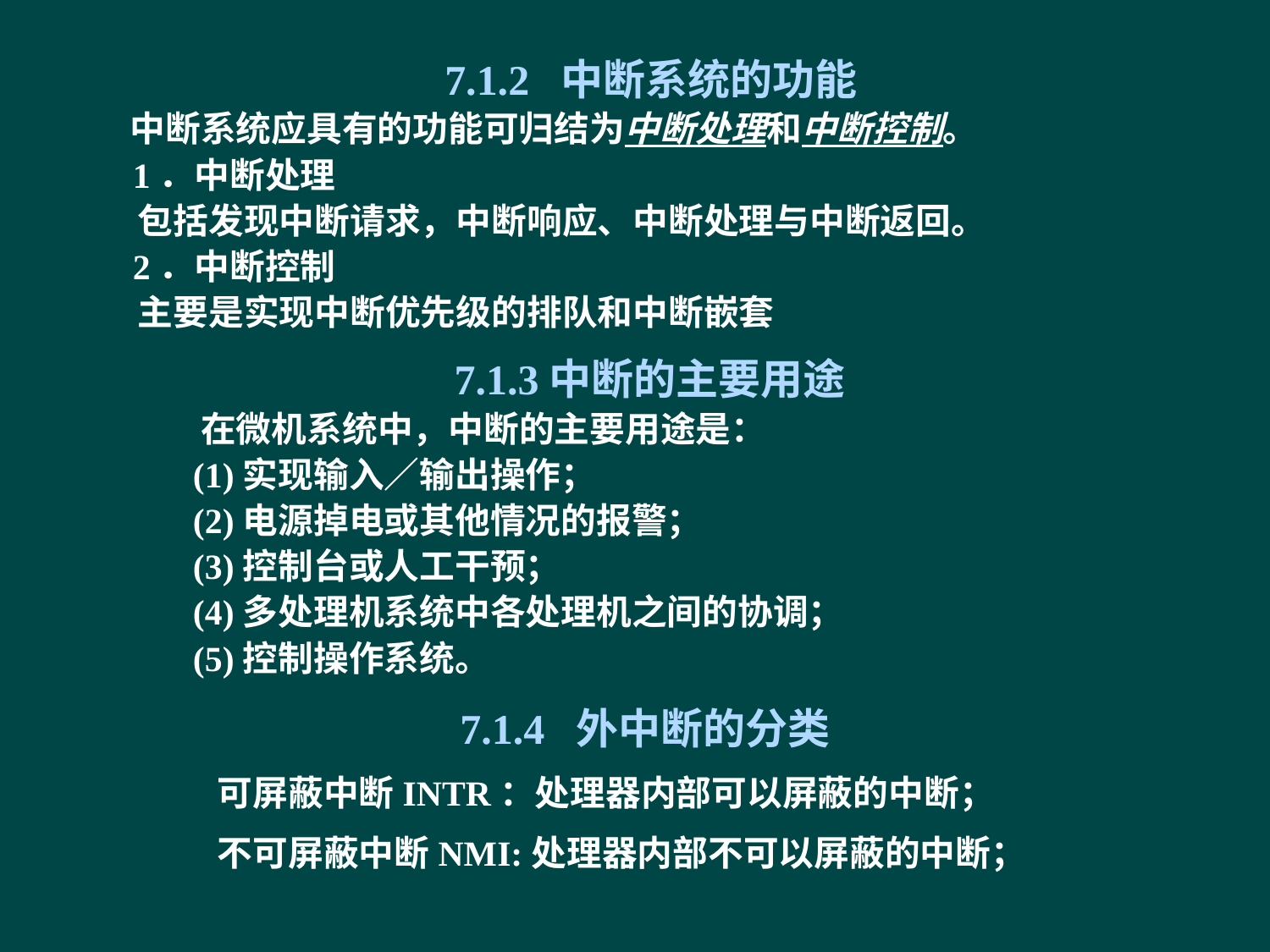

7.1.2  中断系统的功能
   中断系统应具有的功能可归结为中断处理和中断控制。
    1．中断处理
    包括发现中断请求，中断响应、中断处理与中断返回。
    2．中断控制
    主要是实现中断优先级的排队和中断嵌套
7.1.3中断的主要用途
     在微机系统中，中断的主要用途是：
    (1)实现输入／输出操作；
    (2)电源掉电或其他情况的报警；
    (3)控制台或人工干预；
    (4)多处理机系统中各处理机之间的协调；
    (5)控制操作系统。
7.1.4  外中断的分类
可屏蔽中断INTR：处理器内部可以屏蔽的中断；
不可屏蔽中断NMI:处理器内部不可以屏蔽的中断；